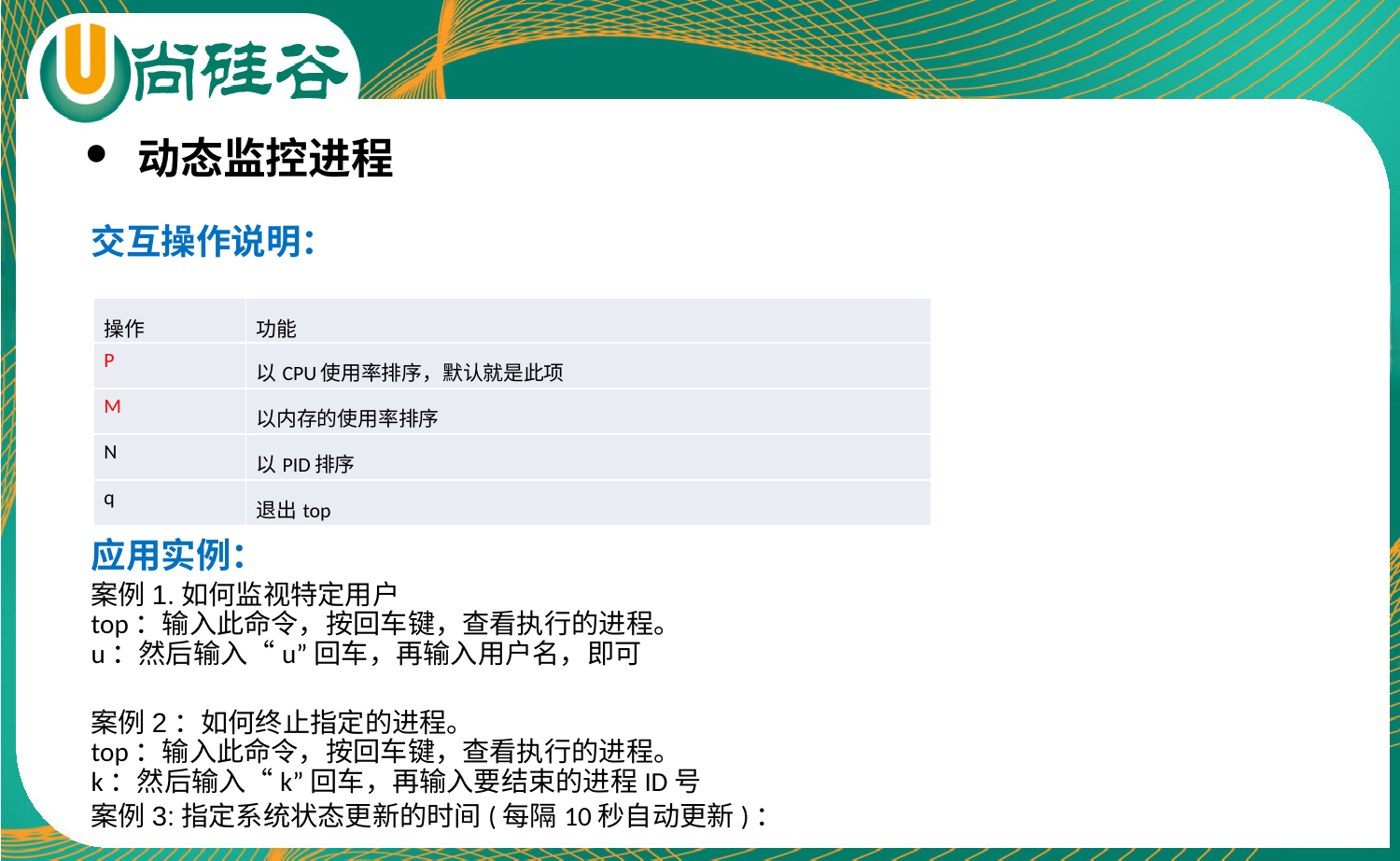

动态监控进程
交互操作说明：

应用实例：
案例1.如何监视特定用户
top：输入此命令，按回车键，查看执行的进程。
u：然后输入“u”回车，再输入用户名，即可

案例2：如何终止指定的进程。
top：输入此命令，按回车键，查看执行的进程。
k：然后输入“k”回车，再输入要结束的进程ID号
案例3:指定系统状态更新的时间(每隔10秒自动更新)：
| 操作 | 功能 |
| --- | --- |
| P | 以CPU使用率排序，默认就是此项 |
| M | 以内存的使用率排序 |
| N | 以PID排序 |
| q | 退出top |